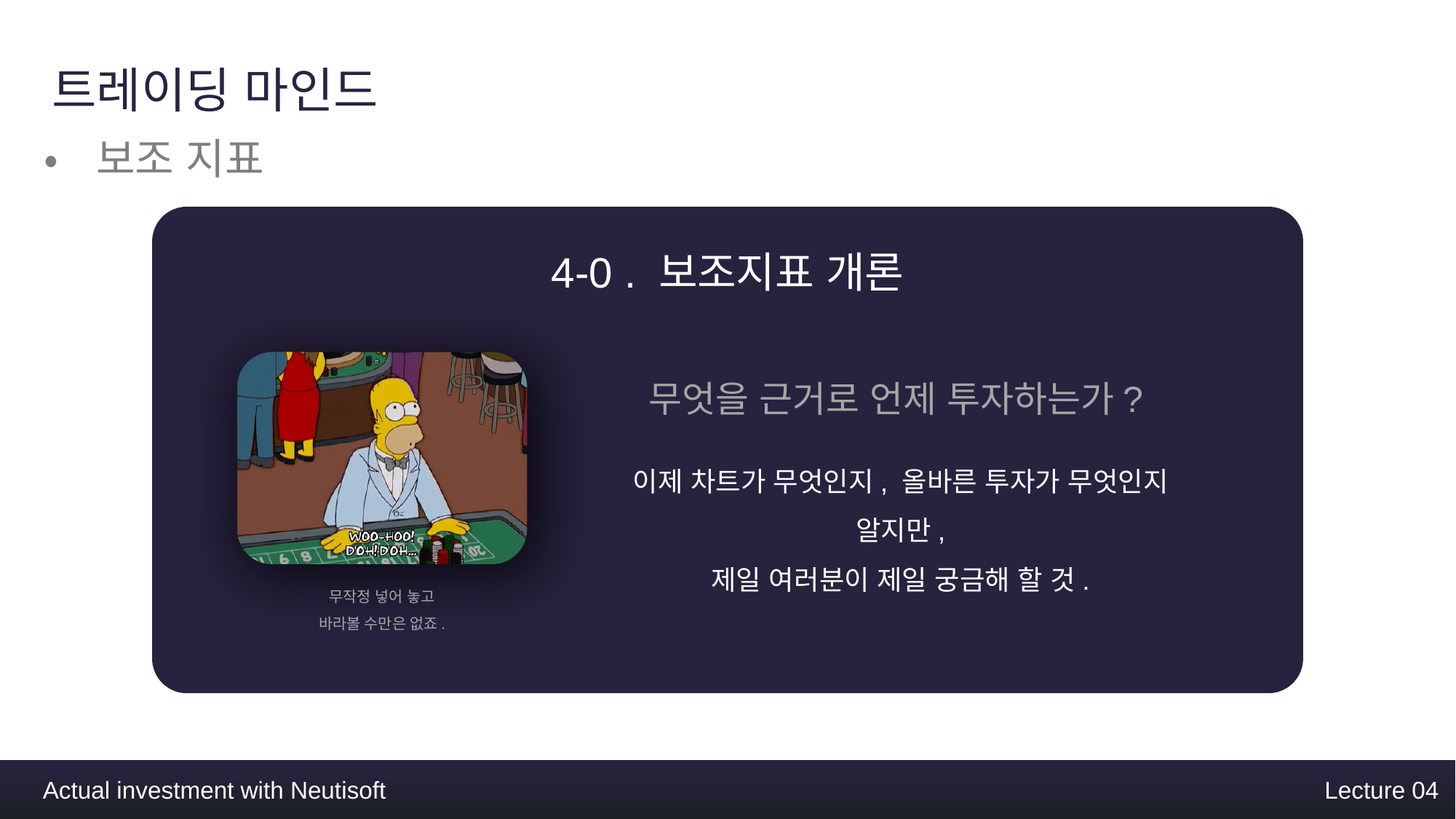

트레이딩 마인드
•보조 지표

4-0 . 보조지표 개론
무엇을 근거로 언제 투자하는가?
이제 차트가 무엇인지, 올바른 투자가 무엇인지 알지만,
제일 여러분이 제일 궁금해 할 것.

무작정 넣어 놓고
바라볼 수만은 없죠.

Actual investment with Neutisoft
Lecture 04